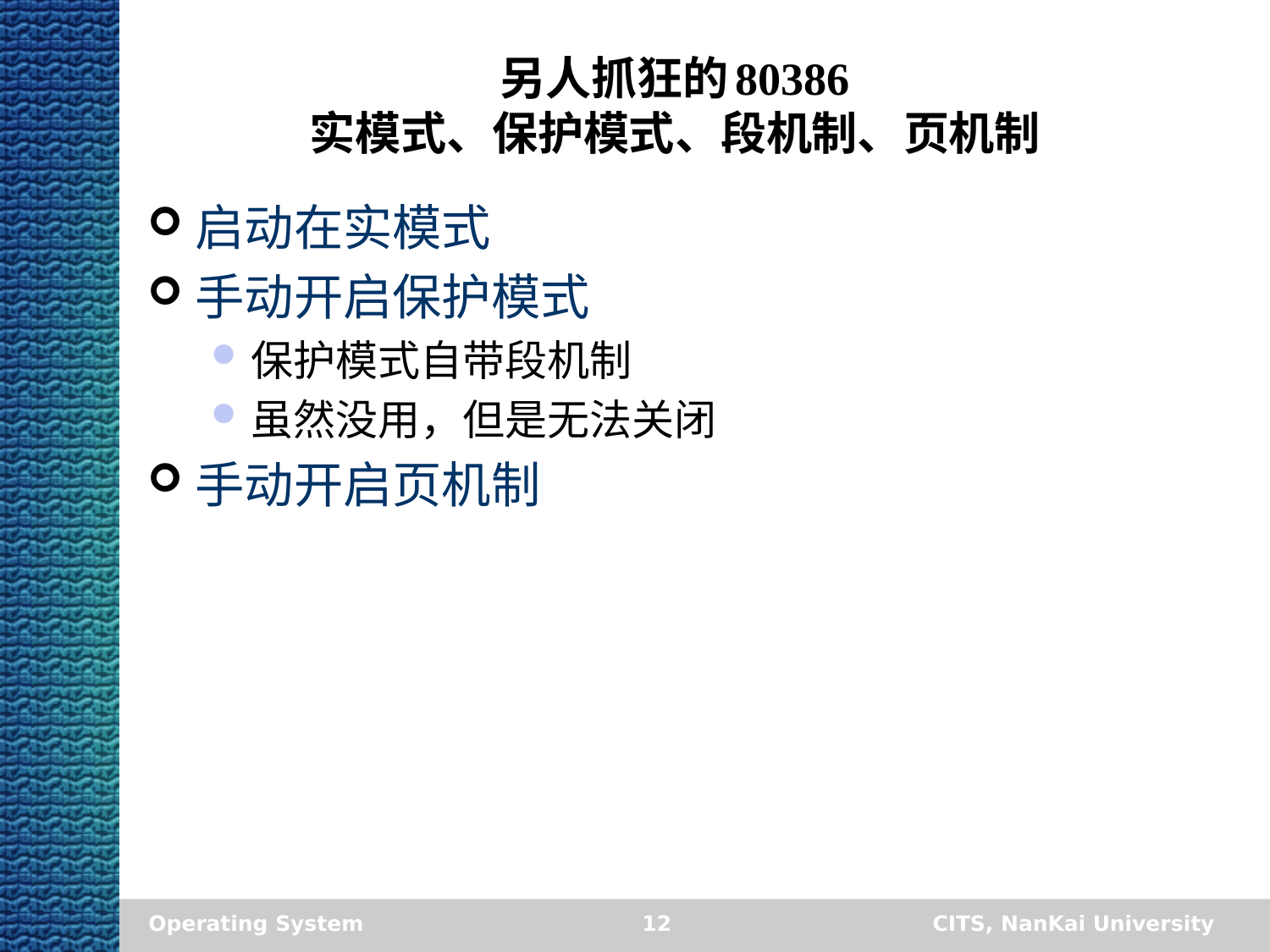

# 另人抓狂的80386 实模式、保护模式、段机制、页机制
启动在实模式
手动开启保护模式
保护模式自带段机制
虽然没用，但是无法关闭
手动开启页机制
Operating System
12
CITS, NanKai University